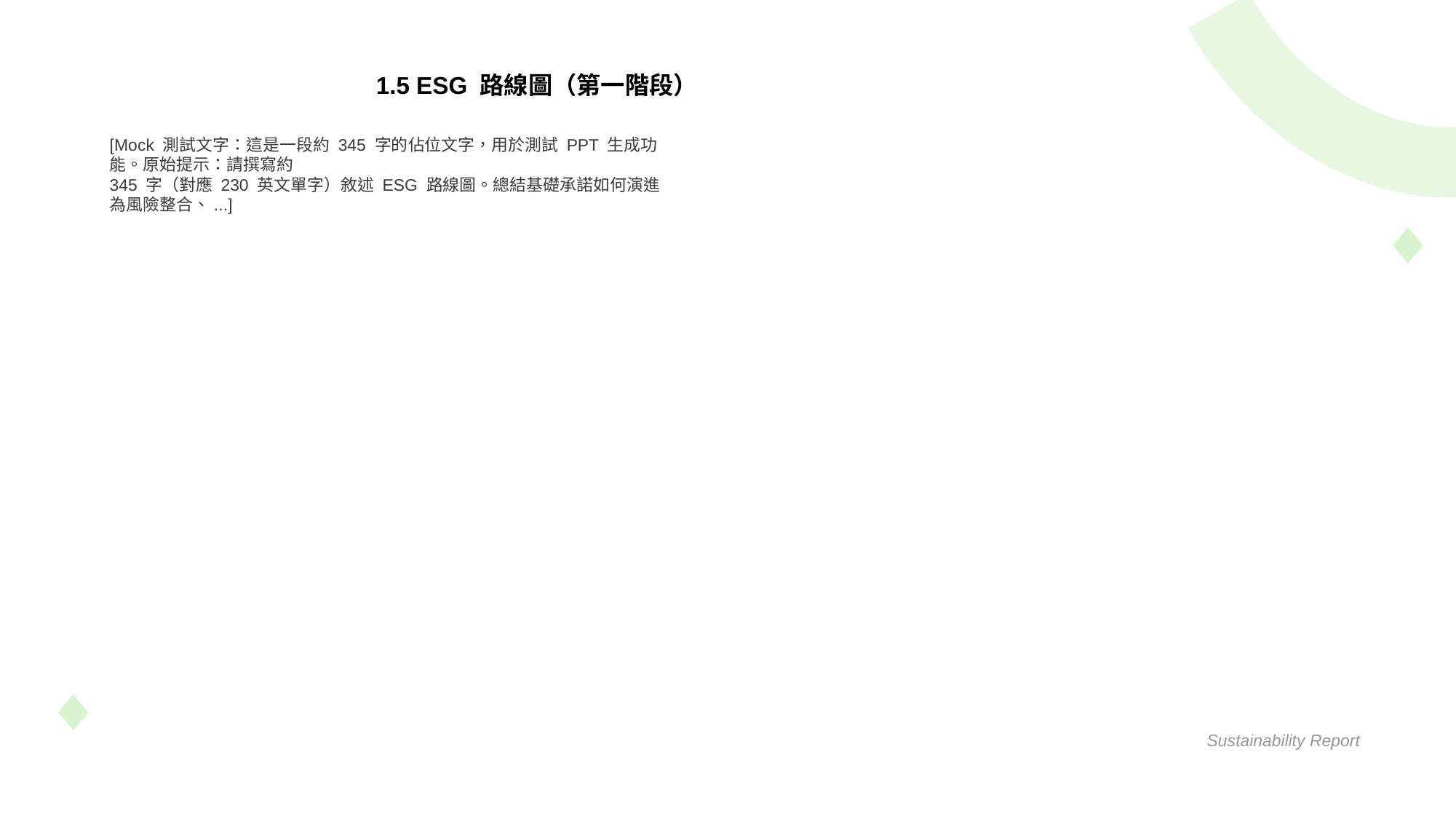

1.5 ESG 路線圖（第一階段）
[Mock 測試文字：這是一段約 345 字的佔位文字，用於測試 PPT 生成功能。原始提示：請撰寫約
345 字（對應 230 英文單字）敘述 ESG 路線圖。總結基礎承諾如何演進為風險整合、...]
Sustainability Report